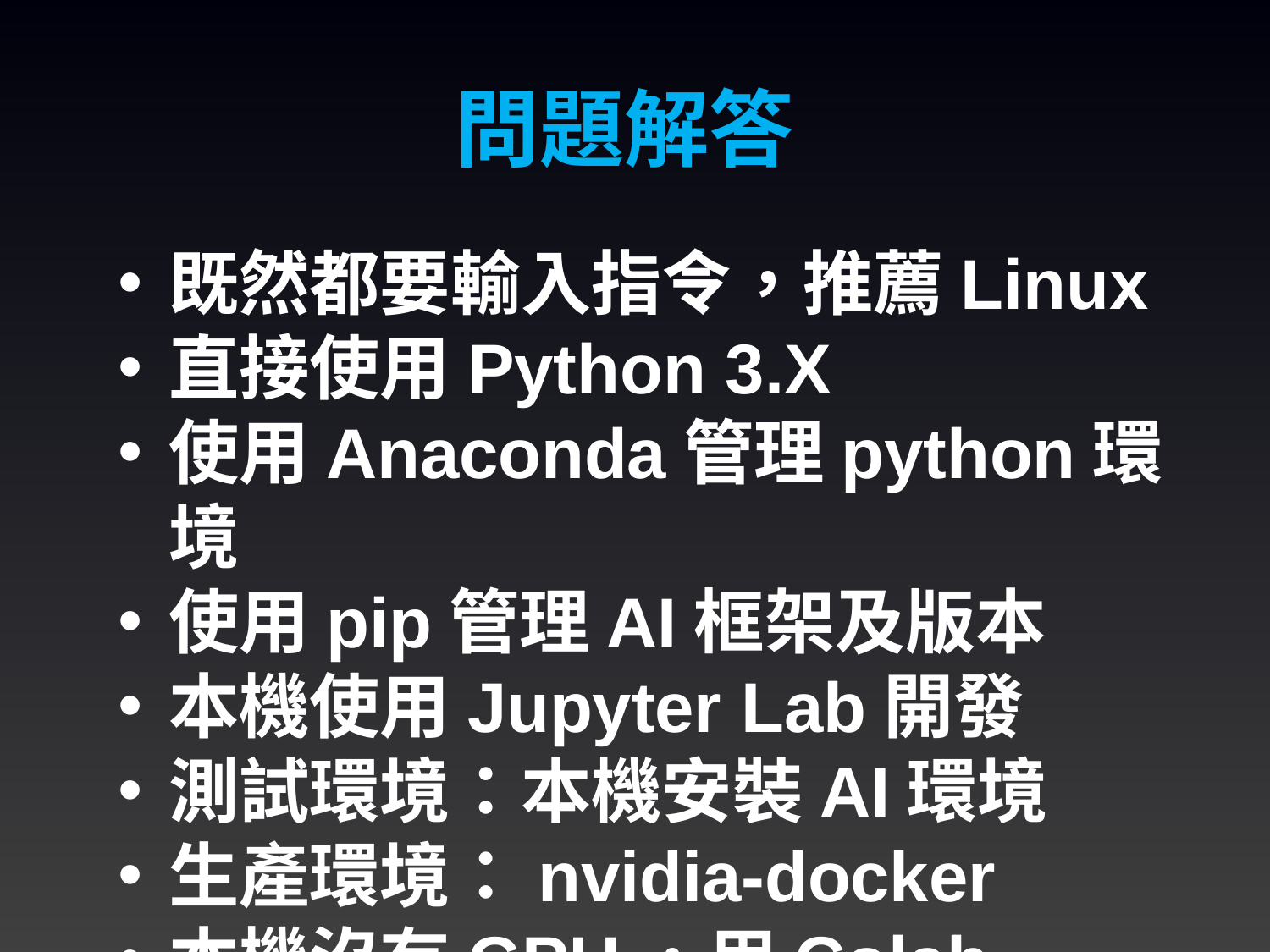

問題解答
既然都要輸入指令，推薦Linux
直接使用Python 3.X
使用Anaconda管理python環境
使用pip管理AI框架及版本
本機使用Jupyter Lab開發
測試環境：本機安裝AI環境
生產環境：nvidia-docker
本機沒有GPU，用Colab